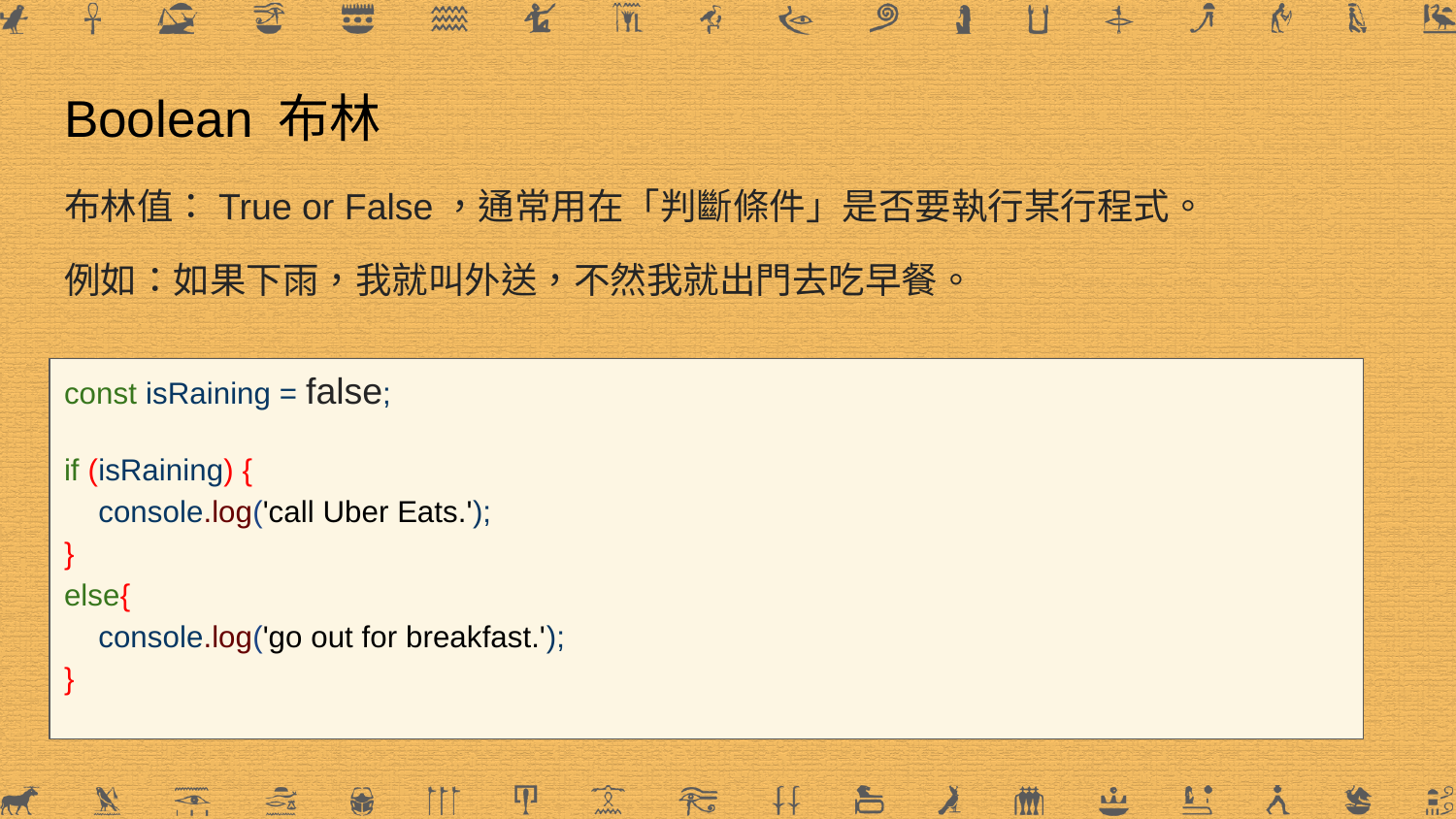

# Boolean 布林
布林值：True or False，通常用在「判斷條件」是否要執行某行程式。
例如：如果下雨，我就叫外送，不然我就出門去吃早餐。
const isRaining = false;

if (isRaining) {
    console.log('call Uber Eats.');
}
else{
    console.log('go out for breakfast.');
}